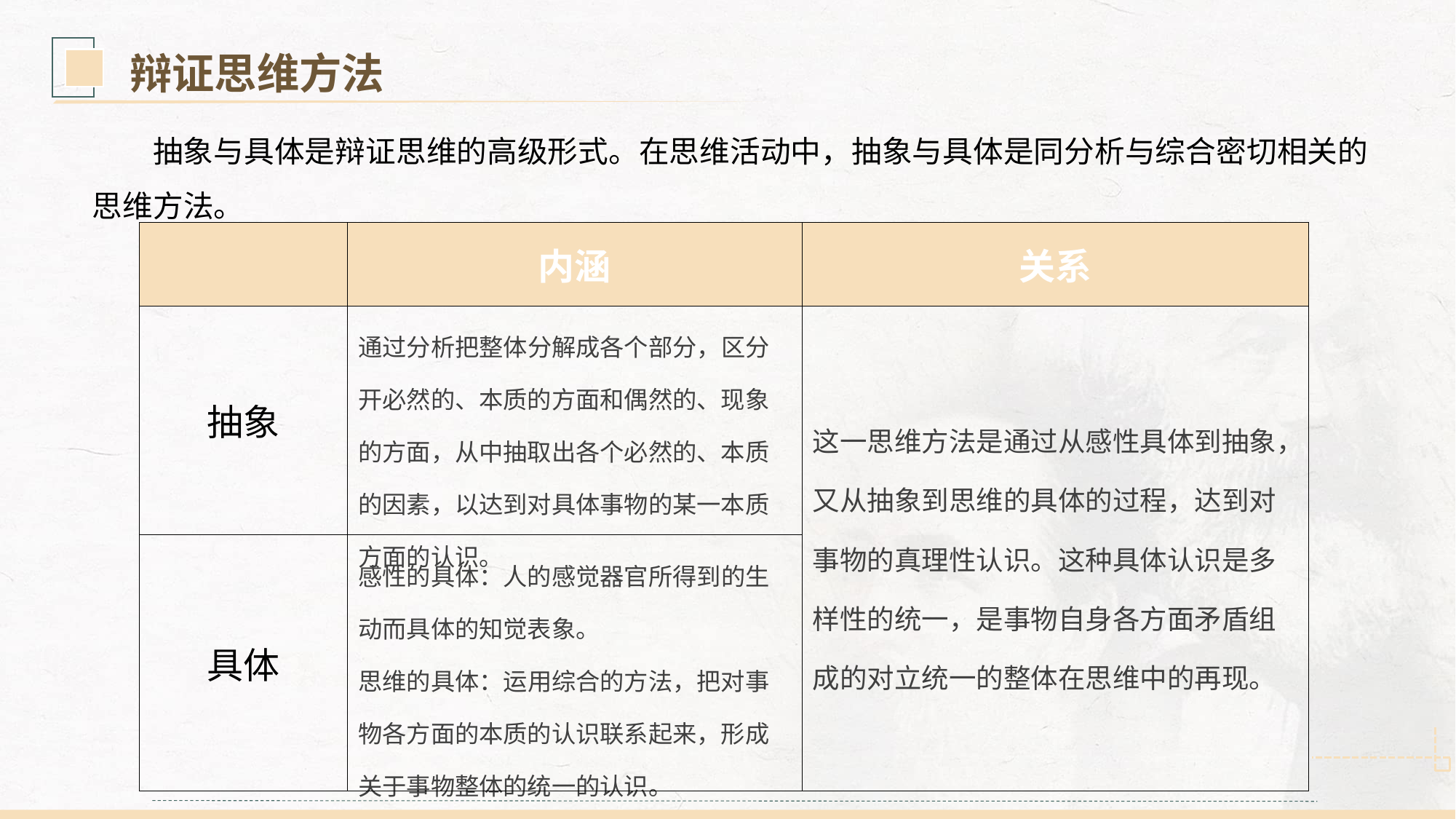

辩证思维方法

抽象与具体是辩证思维的高级形式。在思维活动中，抽象与具体是同分析与综合密切相关的思维方法。
|  | 内涵 | 关系 |
| --- | --- | --- |
| 抽象 | 通过分析把整体分解成各个部分，区分开必然的、本质的方面和偶然的、现象的方面，从中抽取出各个必然的、本质的因素，以达到对具体事物的某一本质方面的认识。 | 这一思维方法是通过从感性具体到抽象，又从抽象到思维的具体的过程，达到对事物的真理性认识。这种具体认识是多样性的统一，是事物自身各方面矛盾组成的对立统一的整体在思维中的再现。 |
| 具体 | 感性的具体：人的感觉器官所得到的生动而具体的知觉表象。 思维的具体：运用综合的方法，把对事物各方面的本质的认识联系起来，形成关于事物整体的统一的认识。 |  |